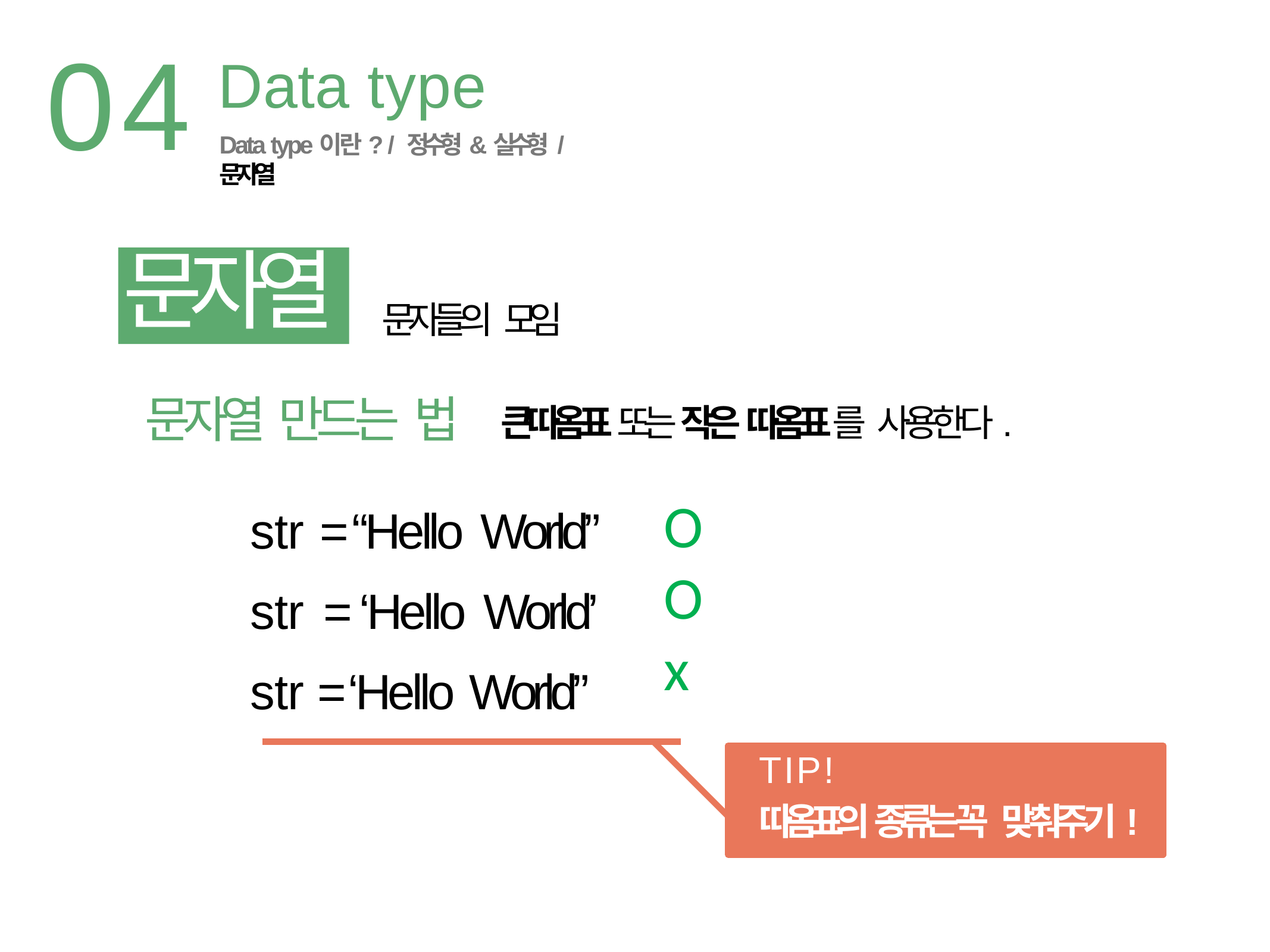

04
Data type
Data type이란? / 정수형&실수형   / 문자열
문자열

문자들의 모임
문자열  만드는 법
큰따옴표  또는  작은  따옴표를 사용한다.
str = “Hello World”  str = ‘Hello World’  str =   ‘Hello World”
O
O
x

TIP!
따옴표의  종류는  꼭  맞춰주기!